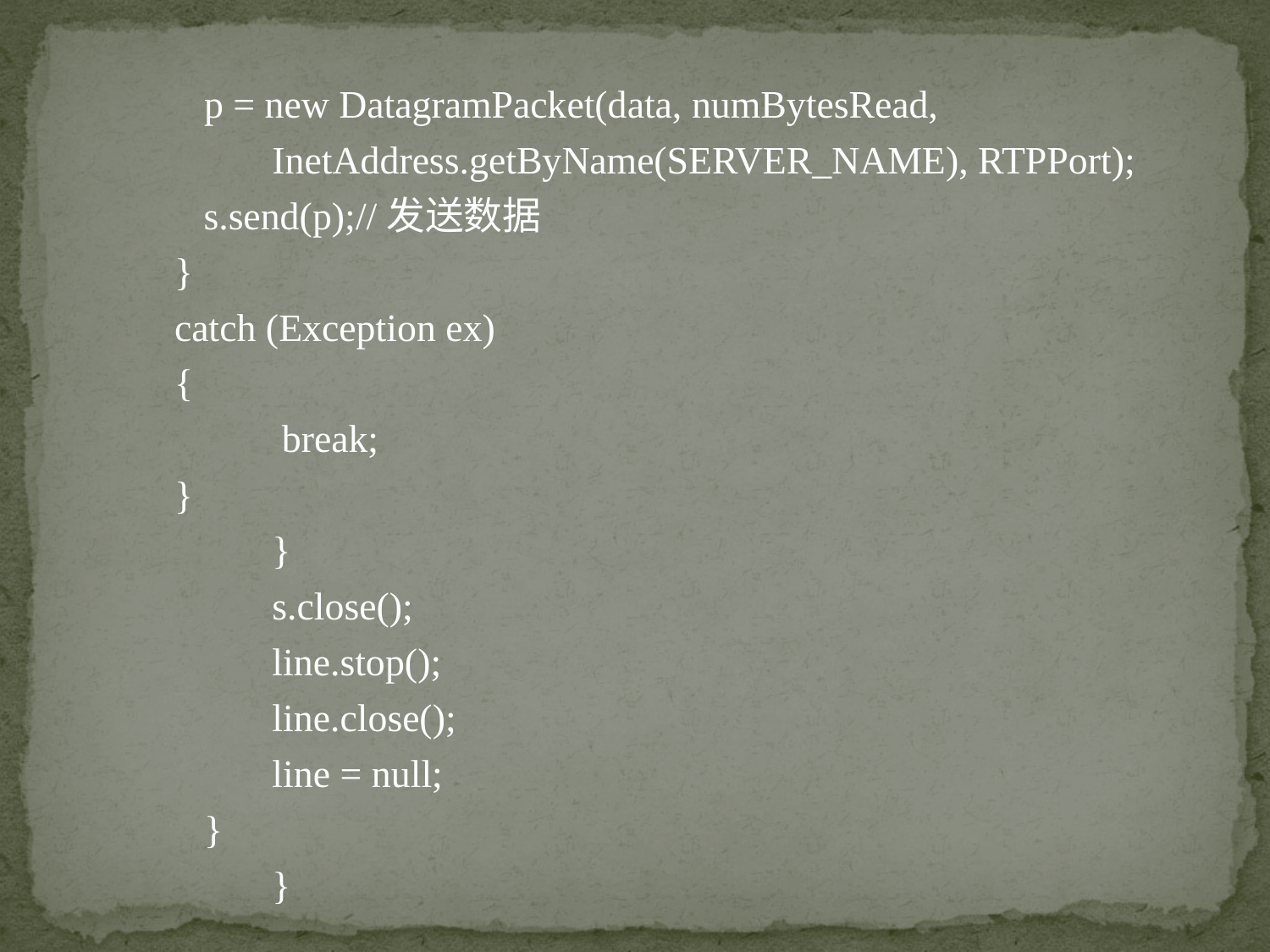

p = new DatagramPacket(data, numBytesRead,
   	       InetAddress.getByName(SERVER_NAME), RTPPort);
             s.send(p);//发送数据
          }
          catch (Exception ex)
          {
	        break;
          }
       }
       s.close();
       line.stop();
       line.close();
       line = null;
}
       }